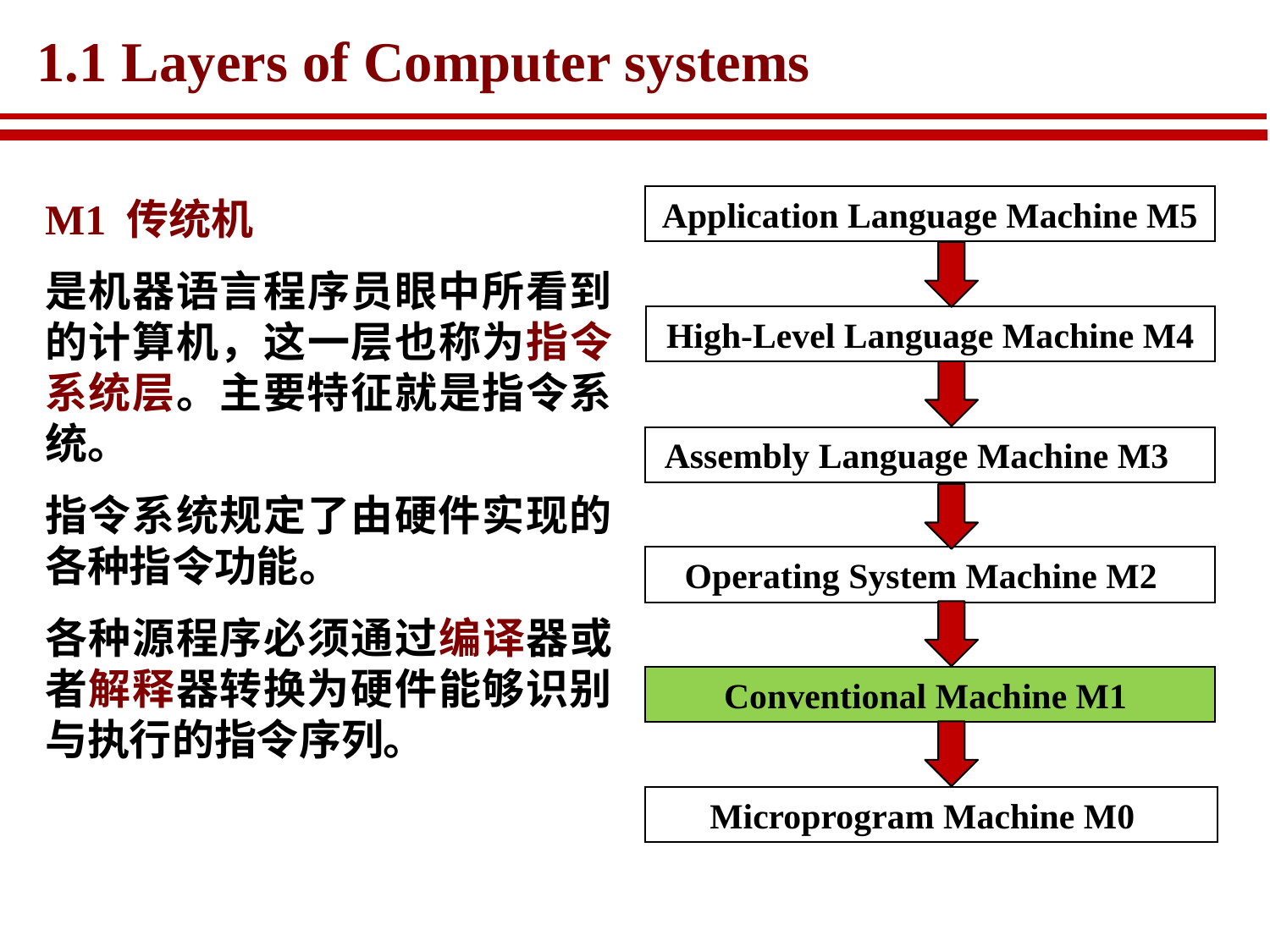

# 1.1 Layers of Computer systems
M1 传统机
是机器语言程序员眼中所看到的计算机，这一层也称为指令系统层。主要特征就是指令系统。
指令系统规定了由硬件实现的各种指令功能。
各种源程序必须通过编译器或者解释器转换为硬件能够识别与执行的指令序列。
Application Language Machine M5

High-Level Language Machine M4

Assembly Language Machine M3

Operating System Machine M2

Conventional Machine M1

Microprogram Machine M0